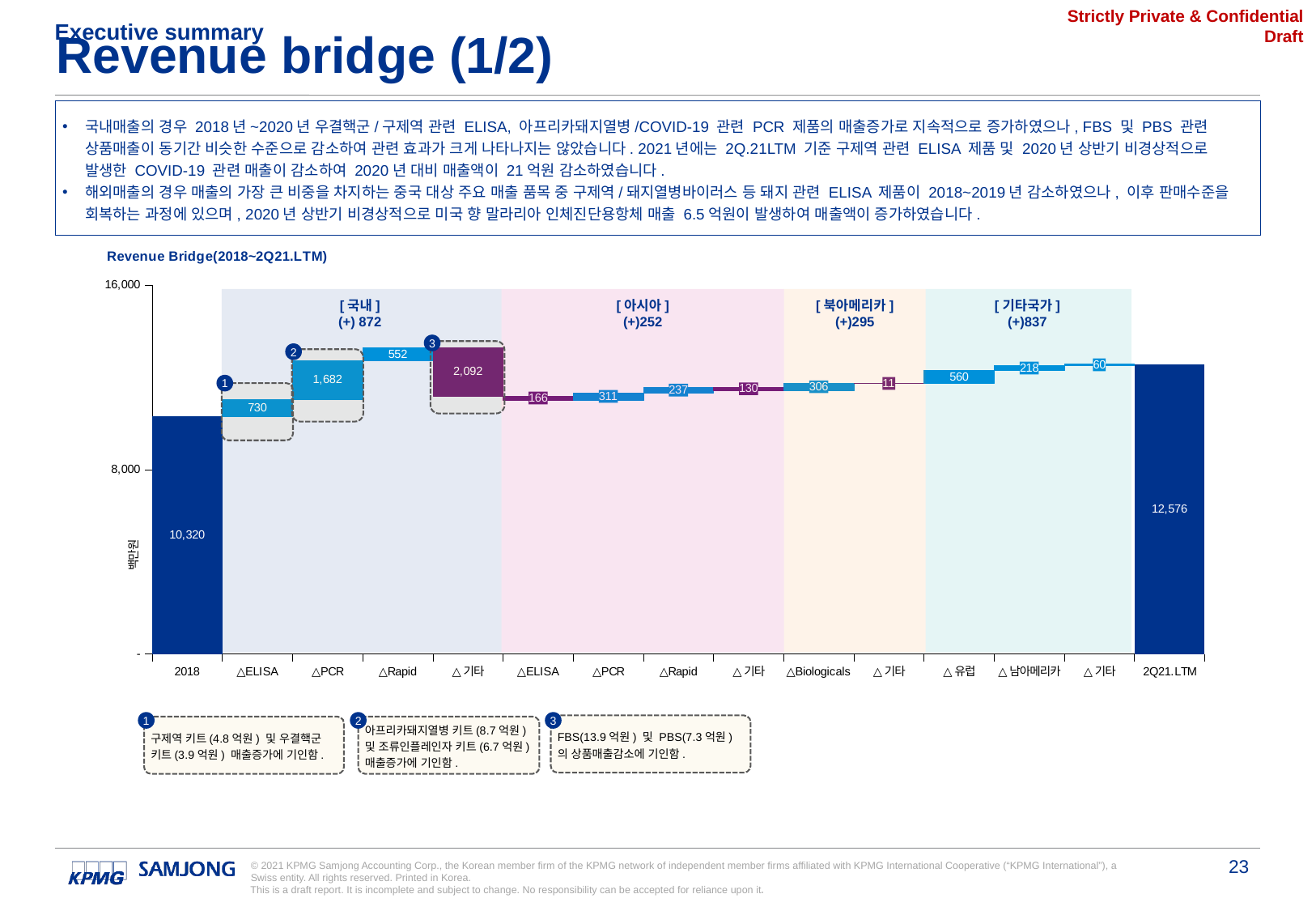

Executive summary
Revenue bridge (1/2)
국내매출의 경우 2018년~2020년 우결핵군/구제역 관련 ELISA, 아프리카돼지열병/COVID-19 관련 PCR 제품의 매출증가로 지속적으로 증가하였으나, FBS 및 PBS 관련 상품매출이 동기간 비슷한 수준으로 감소하여 관련 효과가 크게 나타나지는 않았습니다. 2021년에는 2Q.21LTM 기준 구제역 관련 ELISA 제품 및 2020년 상반기 비경상적으로 발생한 COVID-19 관련 매출이 감소하여 2020년 대비 매출액이 21억원 감소하였습니다.
해외매출의 경우 매출의 가장 큰 비중을 차지하는 중국 대상 주요 매출 품목 중 구제역/돼지열병바이러스 등 돼지 관련 ELISA 제품이 2018~2019년 감소하였으나, 이후 판매수준을 회복하는 과정에 있으며, 2020년 상반기 비경상적으로 미국 향 말라리아 인체진단용항체 매출 6.5억원이 발생하여 매출액이 증가하였습니다.

### Chart: Revenue Bridge(2018~2Q21.LTM)

| Category | 기초 | 변동값 |
|---|---|---|
| 2018 | 10320203373.0 | None |
| △ELISA | 10320203373.0 | 729910269.0 |
| △PCR | 11050113642.0 | 1681759960.0 |
| △Rapid | 12731873602.0 | 552116411.0 |
| △기타 | 11191986009.0 | 2092004004.0 |
| △ELISA | 11025730742.0 | 166255267.0 |
| △PCR | 11025730742.0 | 311137530.0 |
| △Rapid | 11336868272.0 | 237008951.0 |
| △기타 | 11443579703.0 | 130297520.0 |
| △Biologicals | 11443579703.0 | 305813339.0 |
| △기타 | 11738569042.0 | 10824000.0 |
| △유럽 | 11738569042.0 | 559599472.0 |
| △남아메리카 | 12298168514.0 | 217841888.0 |
| △기타 | 12516010402.0 | 59951255.0 |
| 2Q21.LTM | 12575961657.0 | None |

[국내]
(+) 872
[아시아]
(+)252
[북아메리카]
(+)295
[기타국가]
(+)837
3

2

1

Source: 회사제공자료
2
3
FBS(13.9억원) 및 PBS(7.3억원)의 상품매출감소에 기인함.
1
구제역 키트(4.8억원) 및 우결핵군 키트(3.9억원) 매출증가에 기인함.
아프리카돼지열병 키트(8.7억원) 및 조류인플레인자 키트(6.7억원) 매출증가에 기인함.